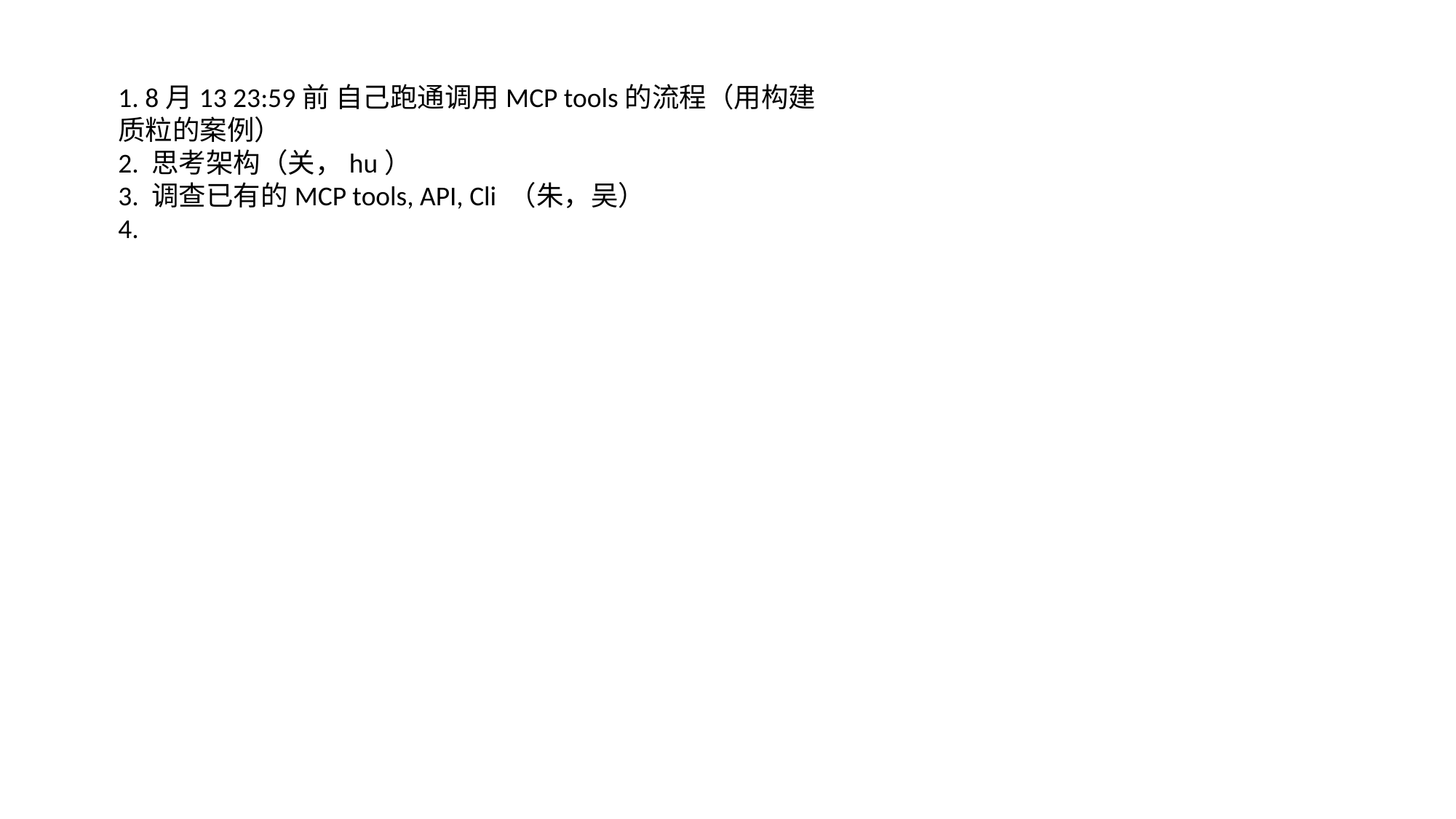

1. 8月13 23:59前 自己跑通调用MCP tools的流程（用构建质粒的案例）
2. 思考架构（关，hu）
3. 调查已有的MCP tools, API, Cli （朱，吴）
4.